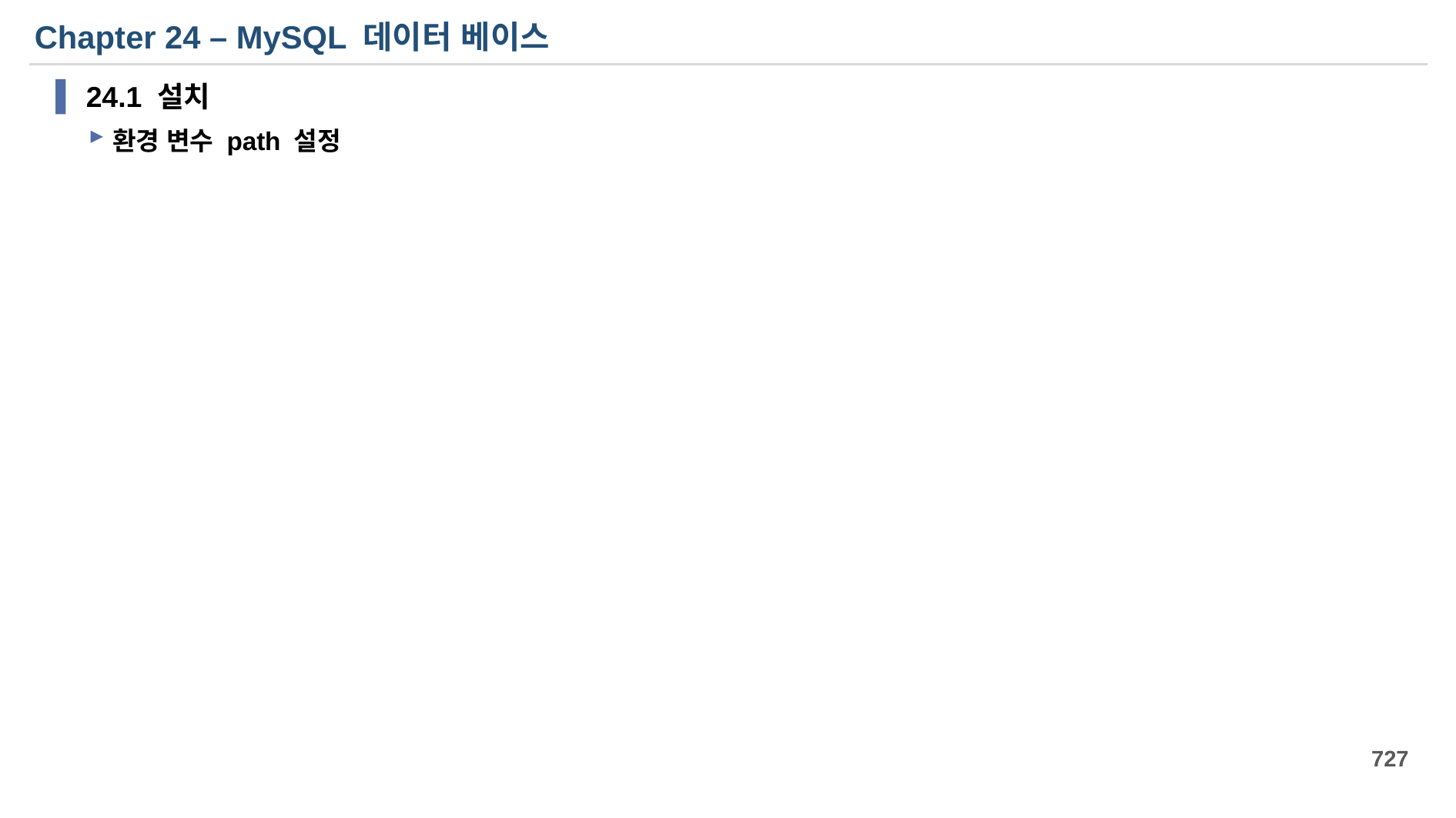

# Chapter 24 – MySQL 데이터 베이스
24.1 설치
환경 변수 path 설정

727